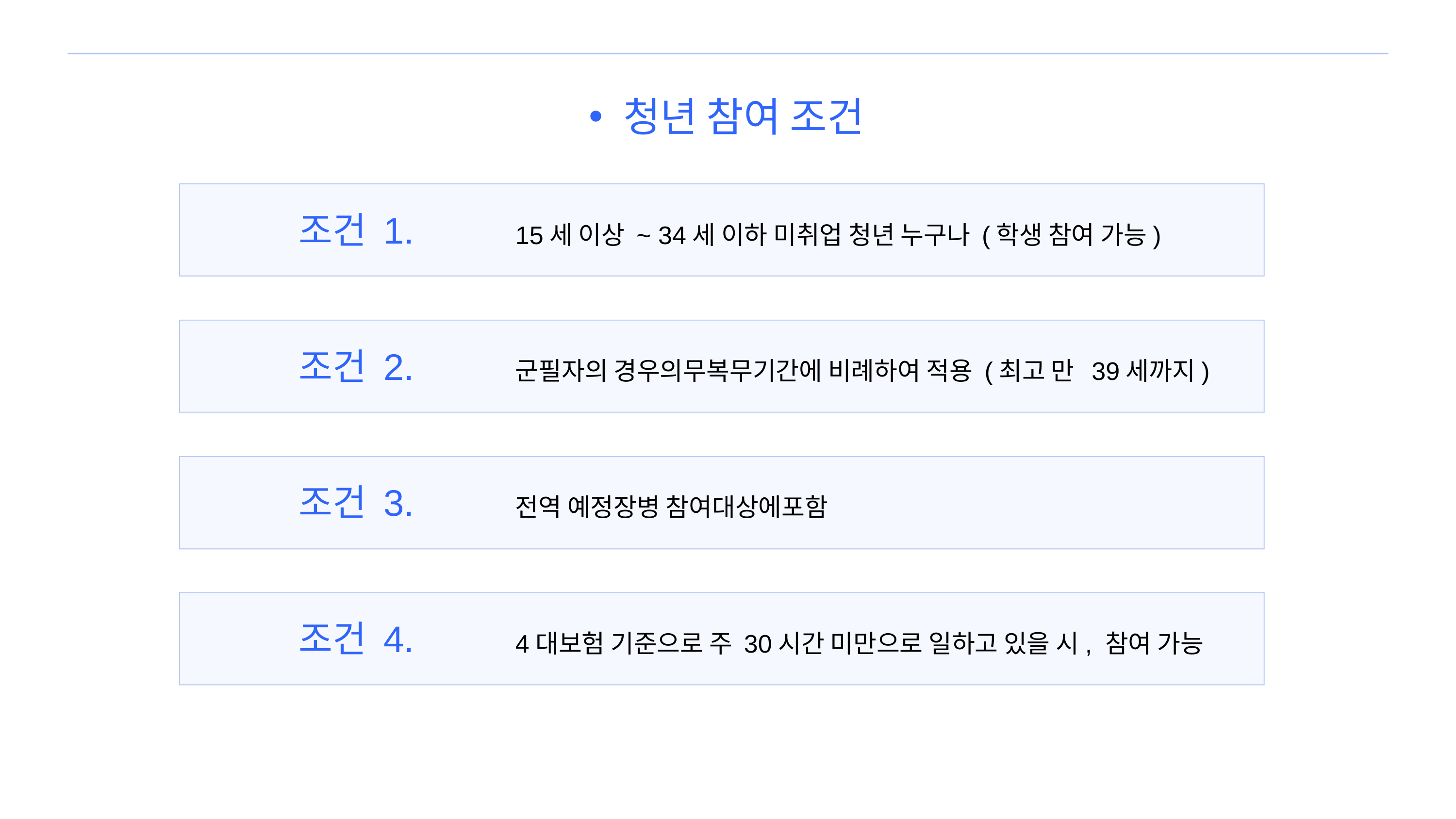

청년 참여 조건

조건 1.
15세 이상 ~ 34세 이하 미취업 청년 누구나 (학생 참여 가능)

조건 2.
군필자의 경우의무복무기간에 비례하여 적용 (최고 만  39세까지)

조건 3.
전역 예정장병 참여대상에포함

조건 4.
4대보험 기준으로 주 30시간 미만으로 일하고 있을 시, 참여 가능